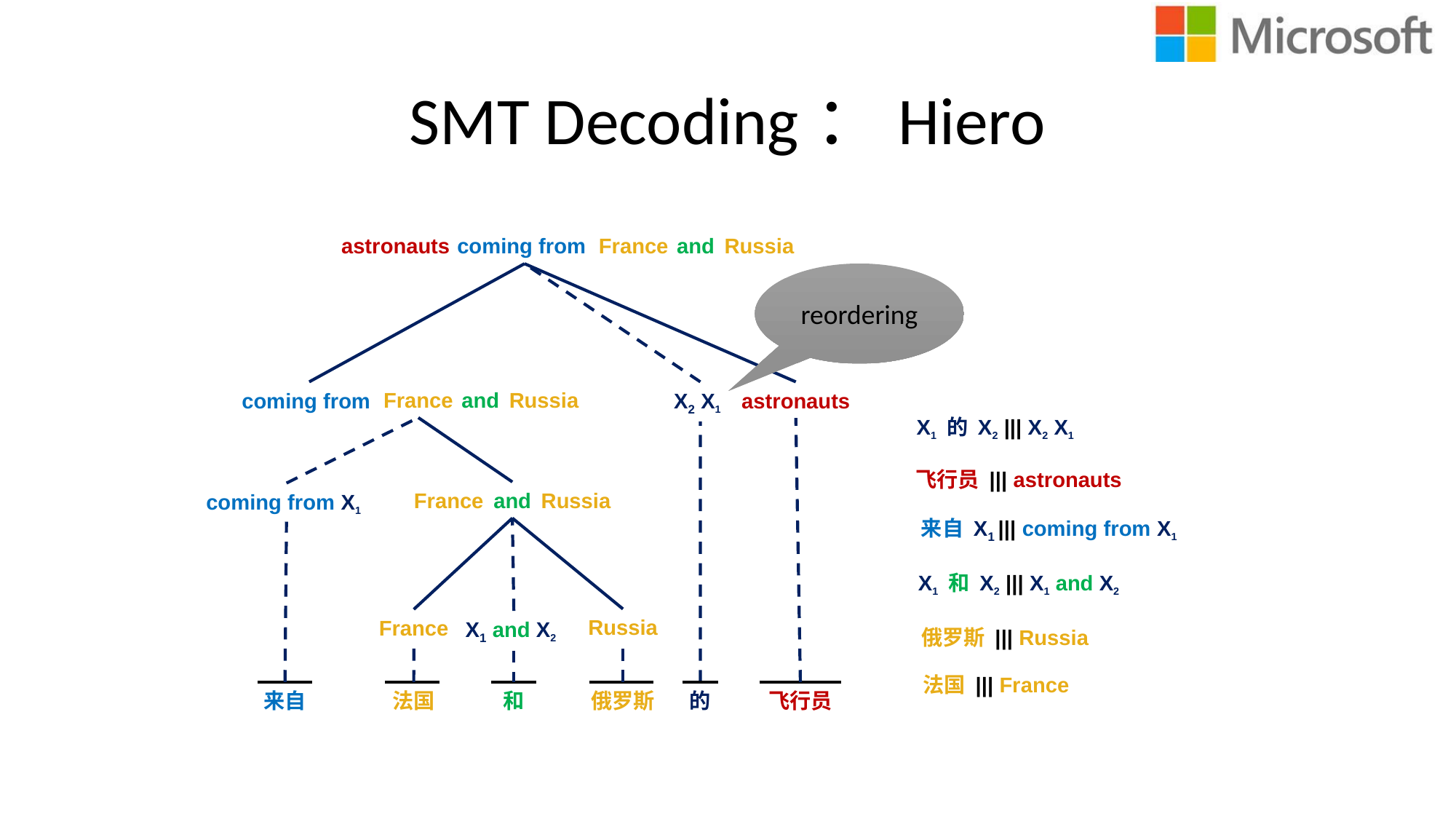

# SMT Decoding：Hiero
astronauts
France
Russia
and
coming from
reordering
France
Russia
and
X2 X1
astronauts
coming from
X1  的 X2 ||| X2 X1
飞行员 ||| astronauts
France
Russia
and
coming from X1
来自 X1 ||| coming from X1
X1  和 X2 ||| X1 and X2
Russia
France
X1 and X2
俄罗斯 ||| Russia
法国 ||| France
来自
和
俄罗斯
的
飞行员
法国